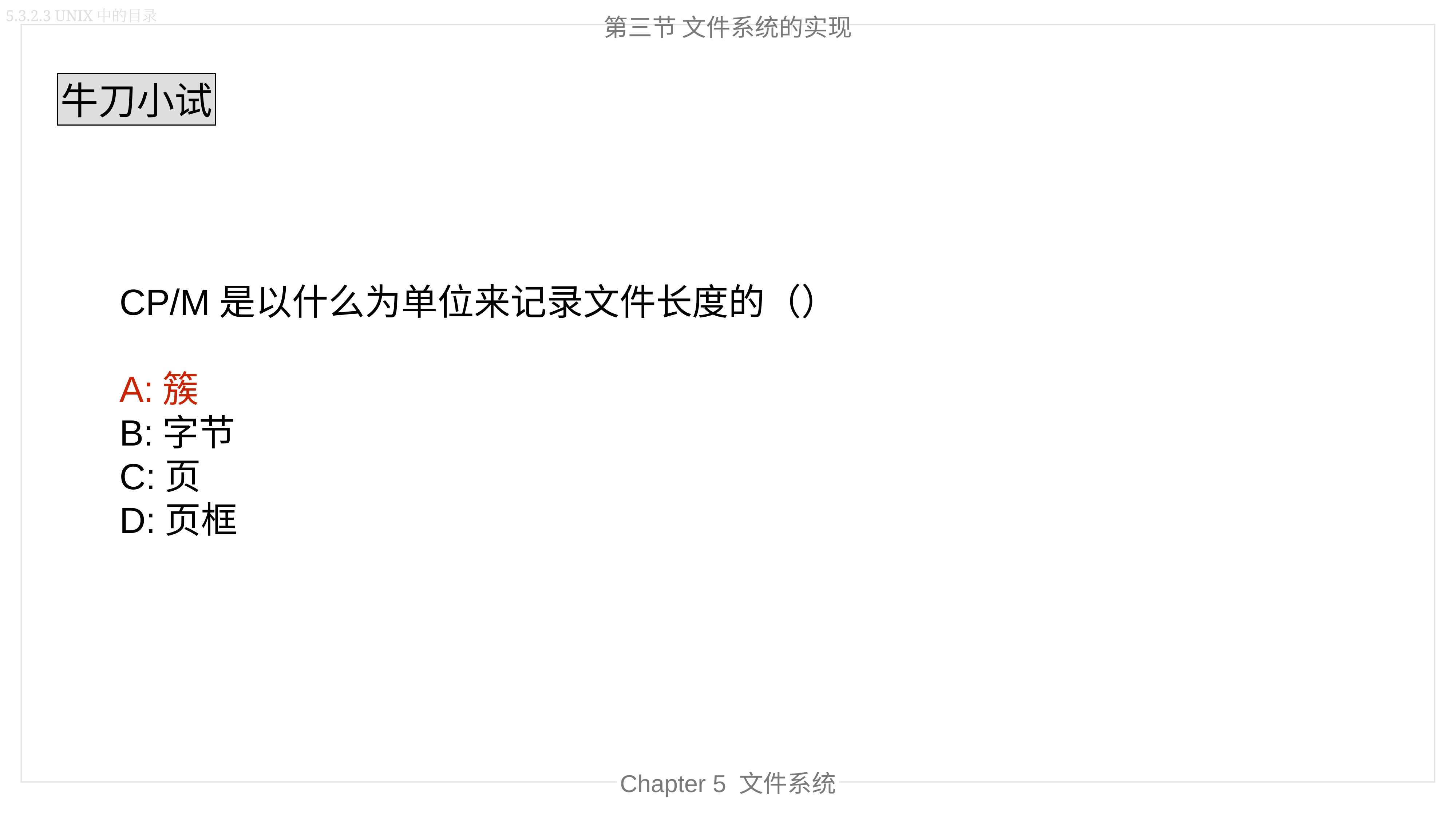

5.3.2.3 UNIX中的目录
第三节 文件系统的实现

牛刀小试
CP/M是以什么为单位来记录文件长度的（）

A:簇
B:字节
C:页
D:页框
Chapter 4 内存管理
Chapter 5 文件系统